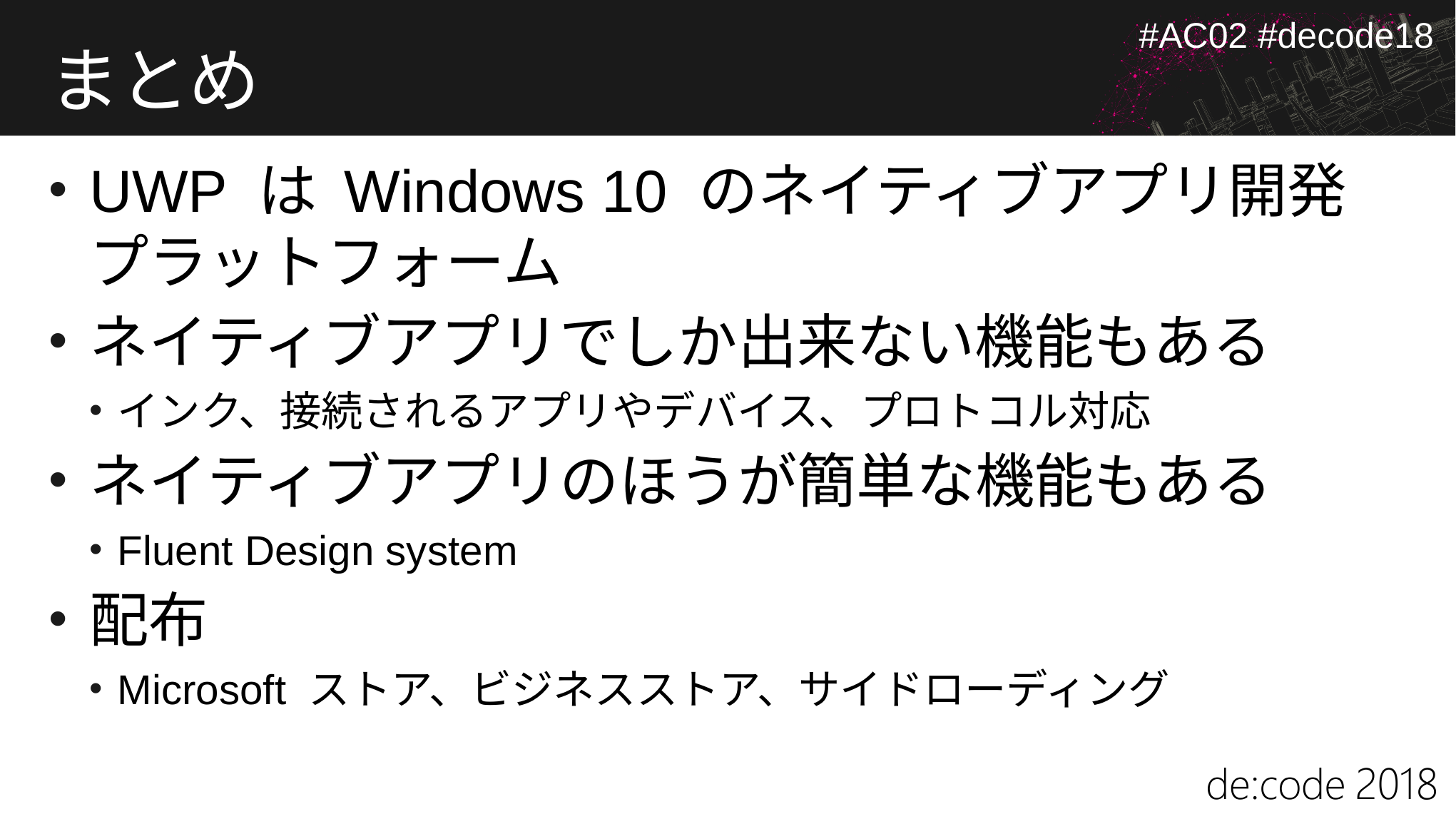

# まとめ
UWP は Windows 10 のネイティブアプリ開発プラットフォーム
ネイティブアプリでしか出来ない機能もある
インク、接続されるアプリやデバイス、プロトコル対応
ネイティブアプリのほうが簡単な機能もある
Fluent Design system
配布
Microsoft ストア、ビジネスストア、サイドローディング